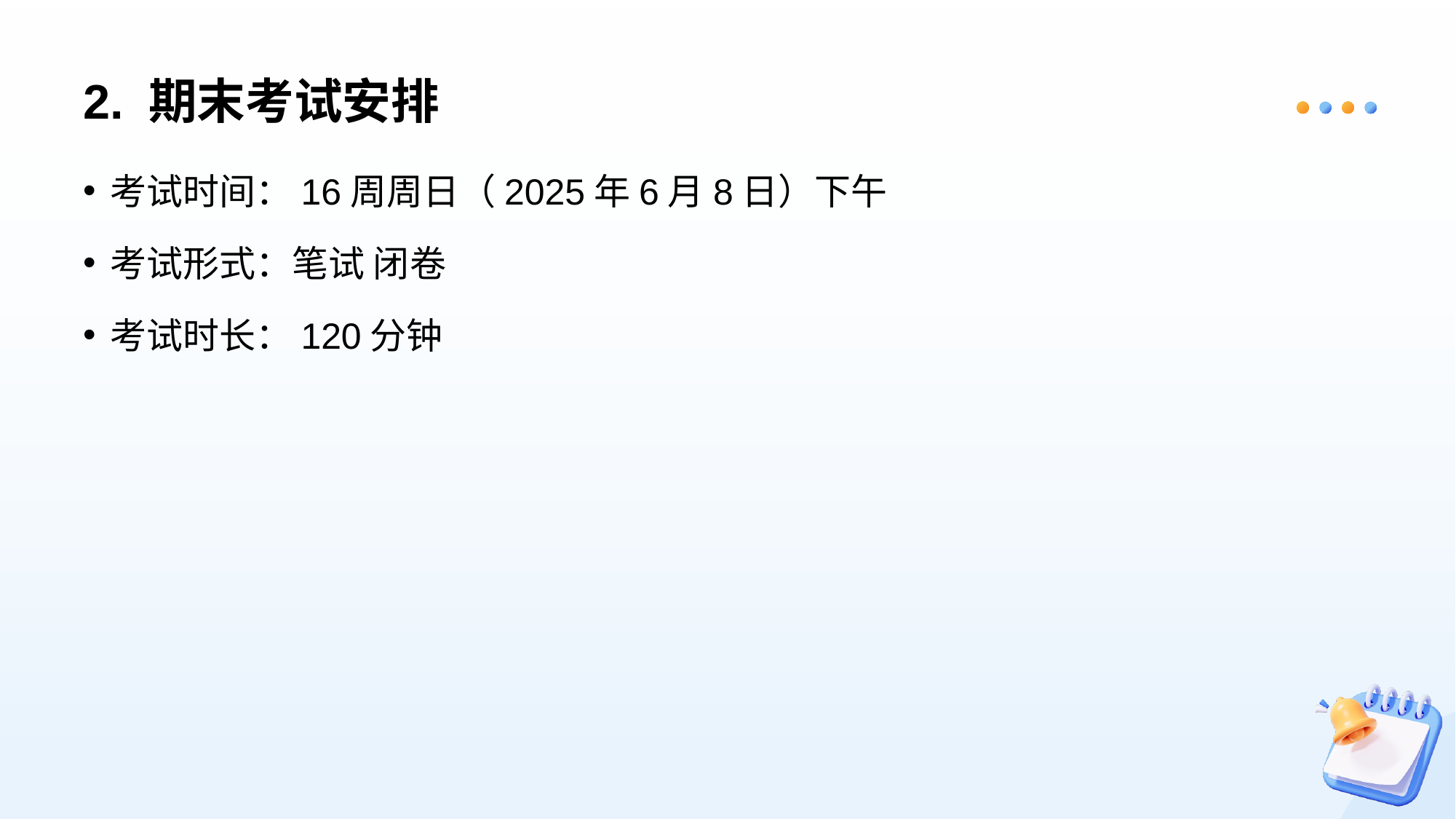

# 2. 期末考试安排
考试时间：16周周日（2025年6月8日）下午
考试形式：笔试 闭卷
考试时长：120分钟